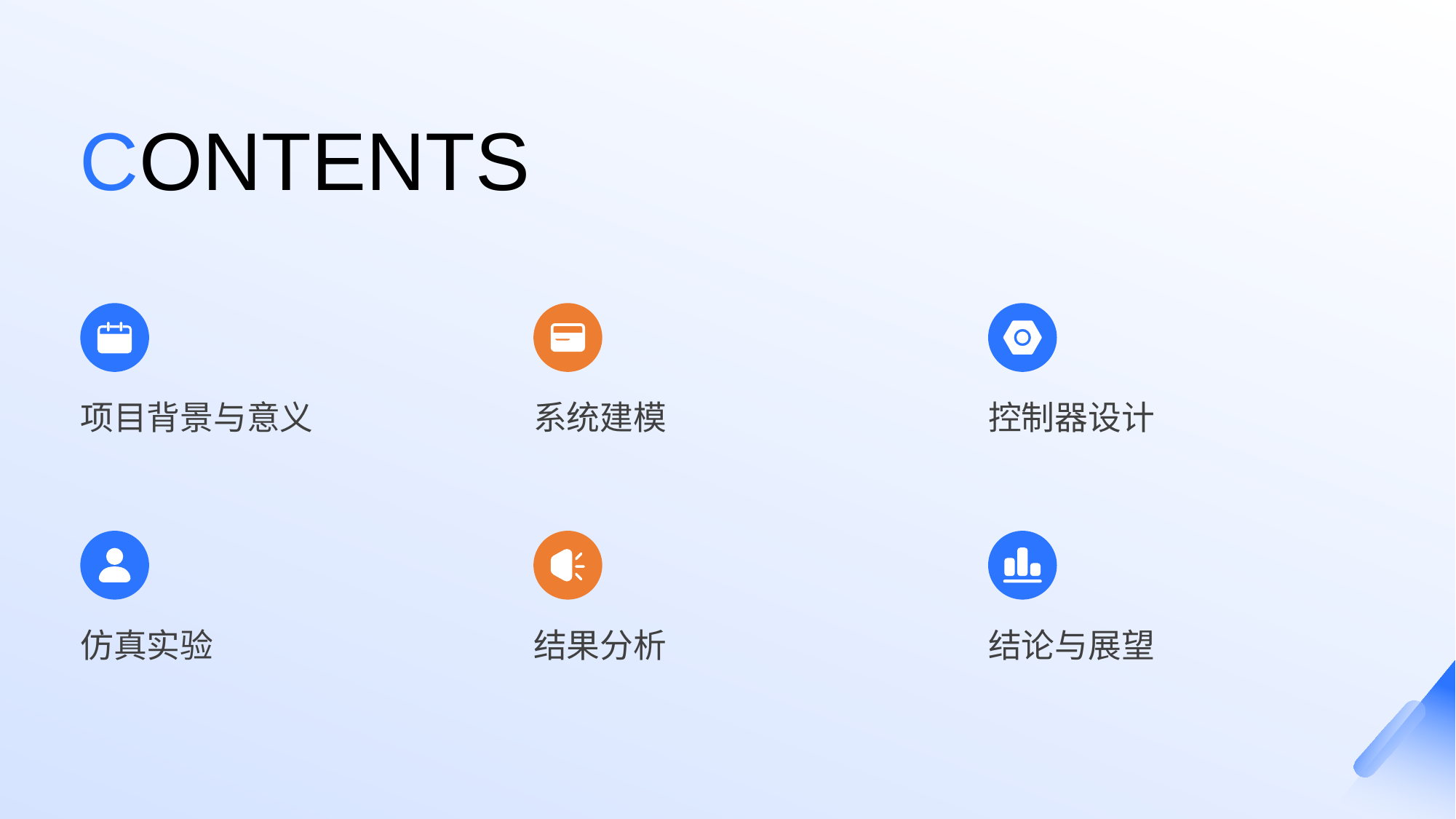

CONTENTS

项目背景与意义
系统建模
控制器设计

仿真实验
结果分析
结论与展望